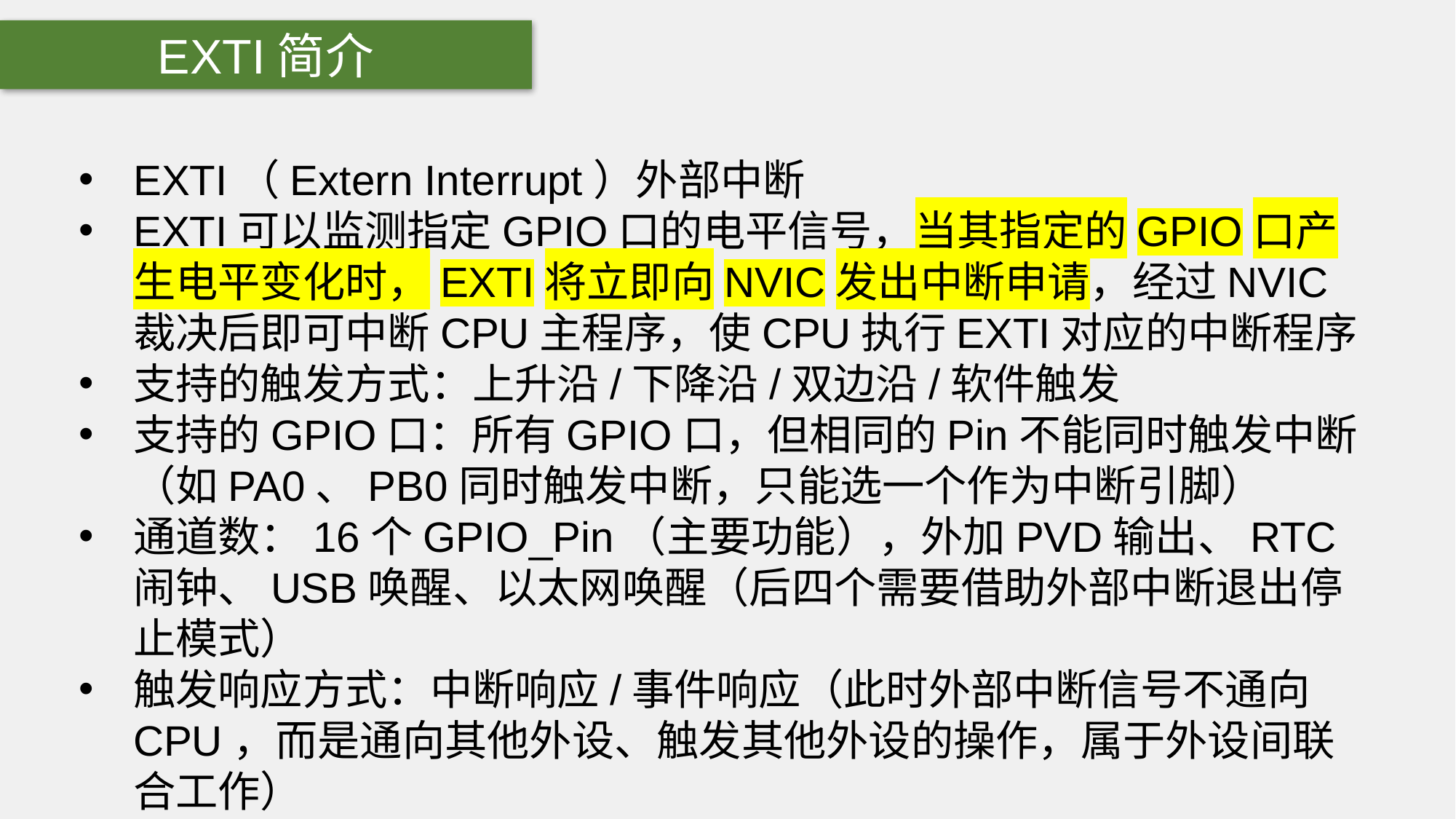

EXTI简介
EXTI（Extern Interrupt）外部中断
EXTI可以监测指定GPIO口的电平信号，当其指定的GPIO口产生电平变化时，EXTI将立即向NVIC发出中断申请，经过NVIC裁决后即可中断CPU主程序，使CPU执行EXTI对应的中断程序
支持的触发方式：上升沿/下降沿/双边沿/软件触发
支持的GPIO口：所有GPIO口，但相同的Pin不能同时触发中断（如PA0、PB0同时触发中断，只能选一个作为中断引脚）
通道数：16个GPIO_Pin（主要功能），外加PVD输出、RTC闹钟、USB唤醒、以太网唤醒（后四个需要借助外部中断退出停止模式）
触发响应方式：中断响应/事件响应（此时外部中断信号不通向CPU，而是通向其他外设、触发其他外设的操作，属于外设间联合工作）